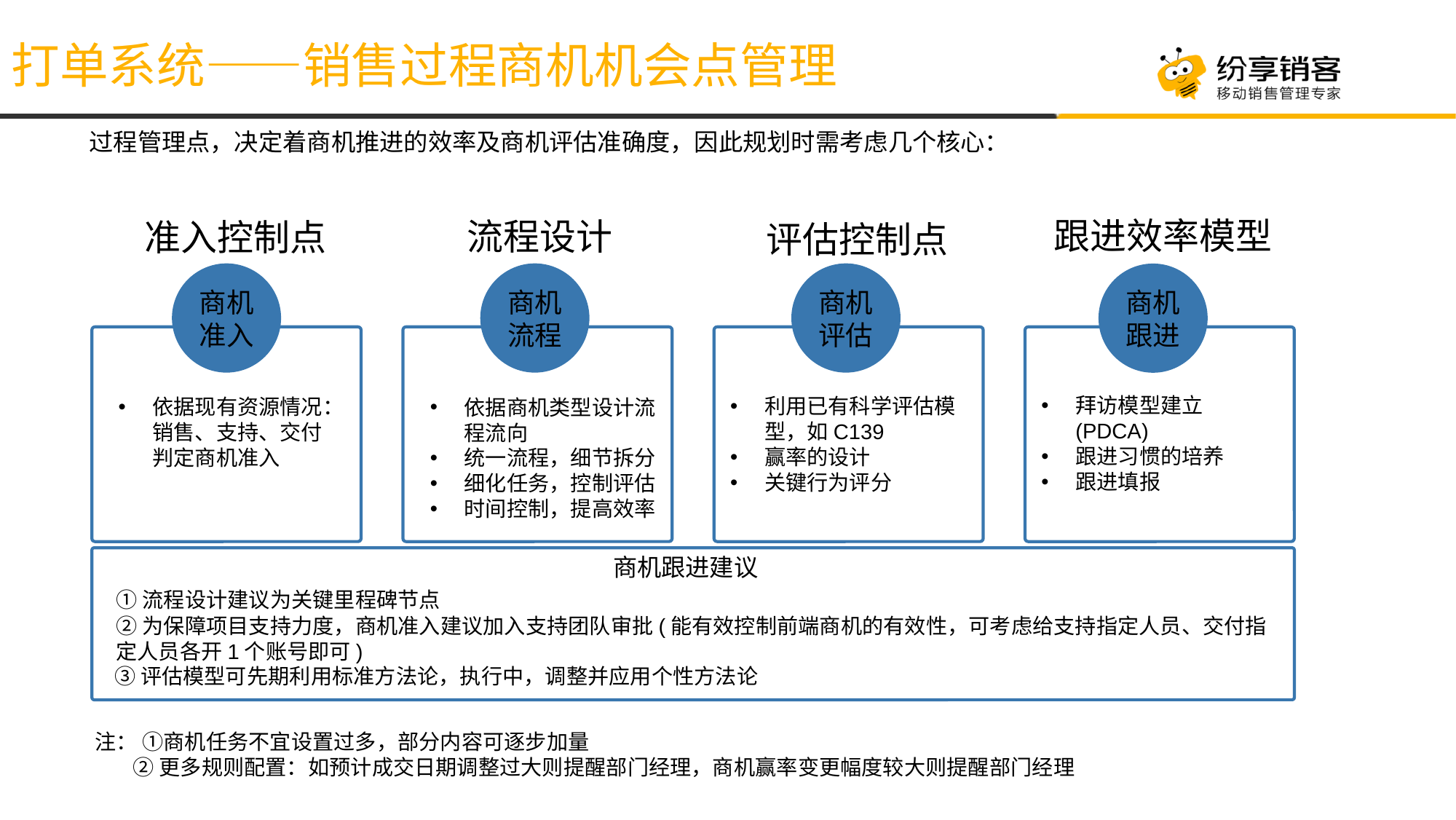

打单系统——销售过程商机机会点管理
过程管理点，决定着商机推进的效率及商机评估准确度，因此规划时需考虑几个核心：
跟进效率模型
流程设计
准入控制点
评估控制点
商机准入
商机流程
商机评估
商机跟进

拜访模型建立(PDCA)
跟进习惯的培养
跟进填报
利用已有科学评估模型，如C139
赢率的设计
关键行为评分
依据现有资源情况：销售、支持、交付判定商机准入
依据商机类型设计流程流向
统一流程，细节拆分
细化任务，控制评估
时间控制，提高效率
商机跟进建议

①流程设计建议为关键里程碑节点
②为保障项目支持力度，商机准入建议加入支持团队审批(能有效控制前端商机的有效性，可考虑给支持指定人员、交付指定人员各开1个账号即可)
③评估模型可先期利用标准方法论，执行中，调整并应用个性方法论
注： ①商机任务不宜设置过多，部分内容可逐步加量
        ②更多规则配置：如预计成交日期调整过大则提醒部门经理，商机赢率变更幅度较大则提醒部门经理